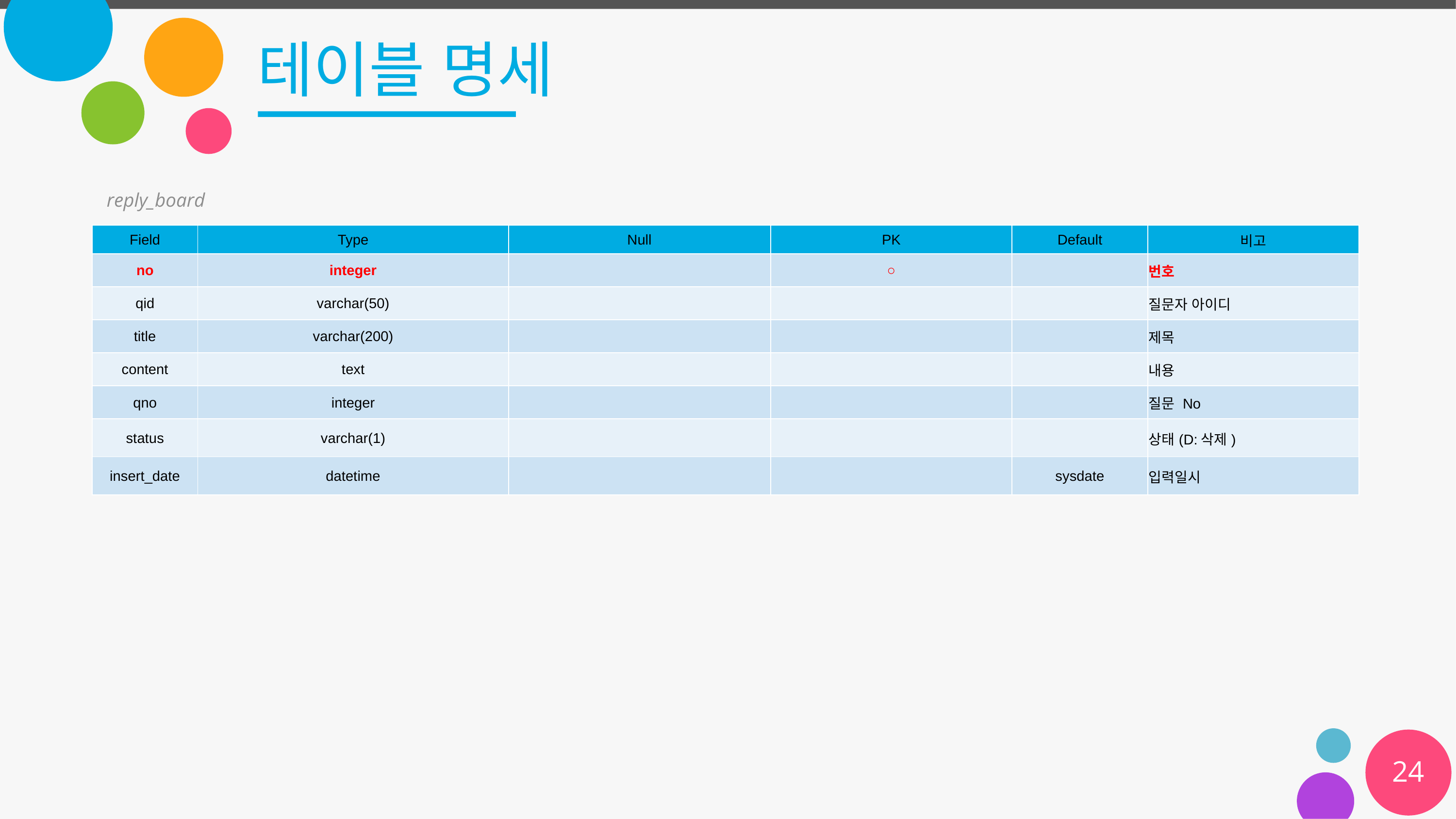

# 테이블 명세
reply_board
| Field | Type | Null | PK | Default | 비고 |
| --- | --- | --- | --- | --- | --- |
| no | integer |  | ○ |  | 번호 |
| qid | varchar(50) |  |  |  | 질문자 아이디 |
| title | varchar(200) |  |  |  | 제목 |
| content | text |  |  |  | 내용 |
| qno | integer |  |  |  | 질문 No |
| status | varchar(1) |  |  |  | 상태(D:삭제) |
| insert\_date | datetime |  |  | sysdate | 입력일시 |
24